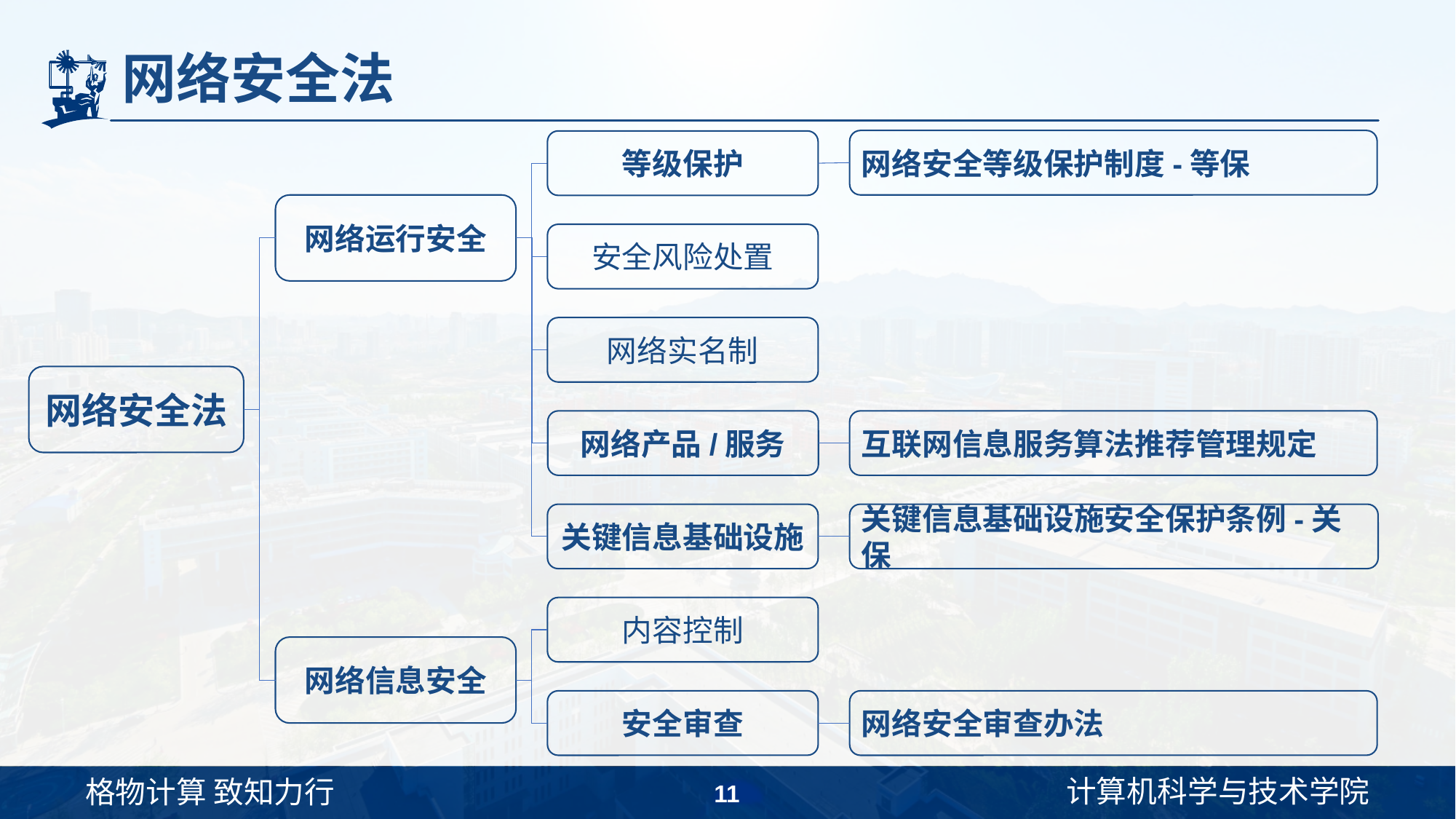

# 网络安全法
网络安全等级保护制度-等保
等级保护
网络运行安全
安全风险处置
网络实名制
网络安全法
网络产品/服务
互联网信息服务算法推荐管理规定
关键信息基础设施
关键信息基础设施安全保护条例-关保
内容控制
网络信息安全
安全审查
网络安全审查办法
11